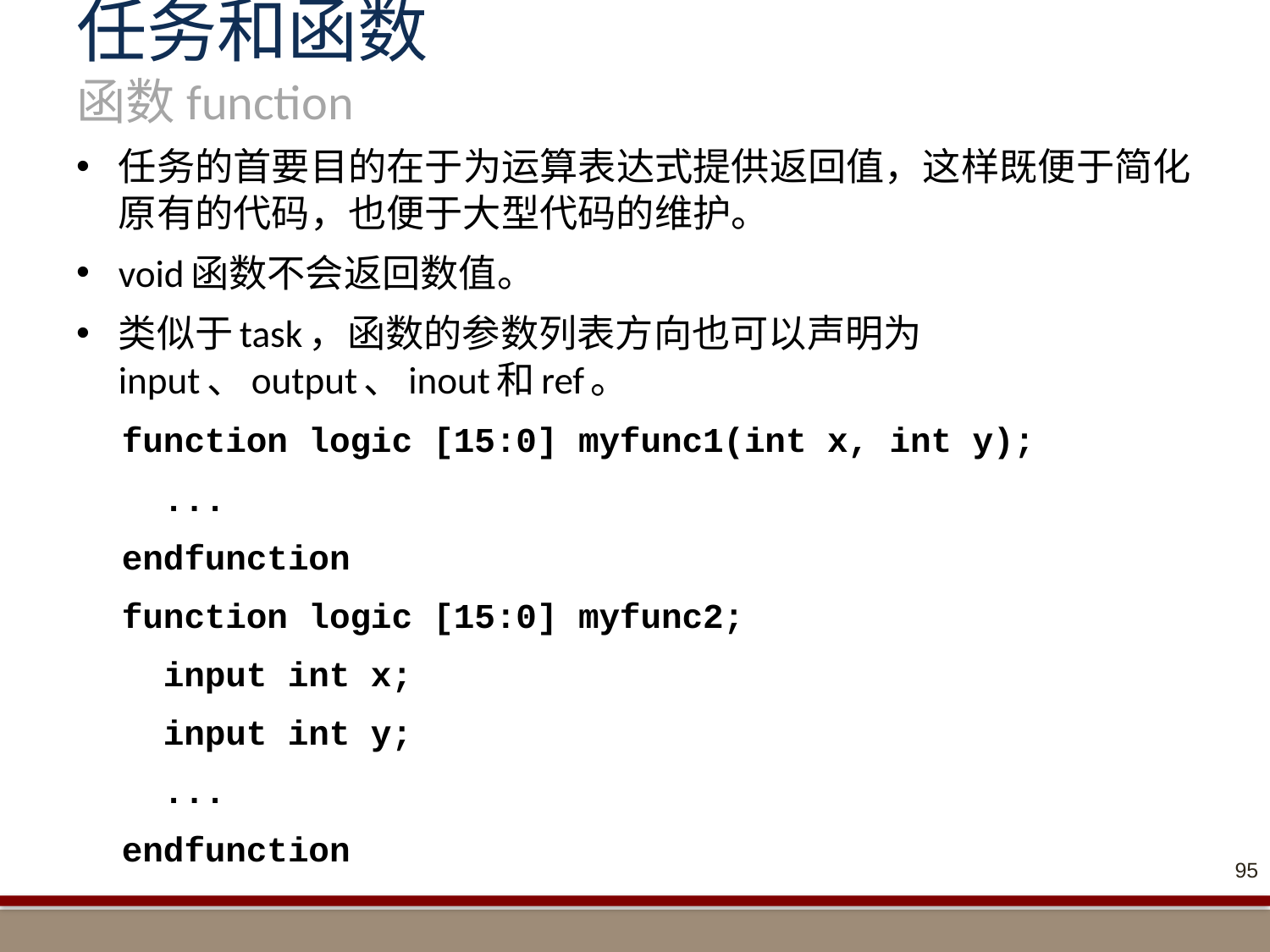

# 任务和函数 函数function
任务的首要目的在于为运算表达式提供返回值，这样既便于简化原有的代码，也便于大型代码的维护。
void函数不会返回数值。
类似于task，函数的参数列表方向也可以声明为input、output、inout和ref。
function logic [15:0] myfunc1(int x, int y);
  ...
endfunction
function logic [15:0] myfunc2;
  input int x;
  input int y;
  ...
endfunction
95